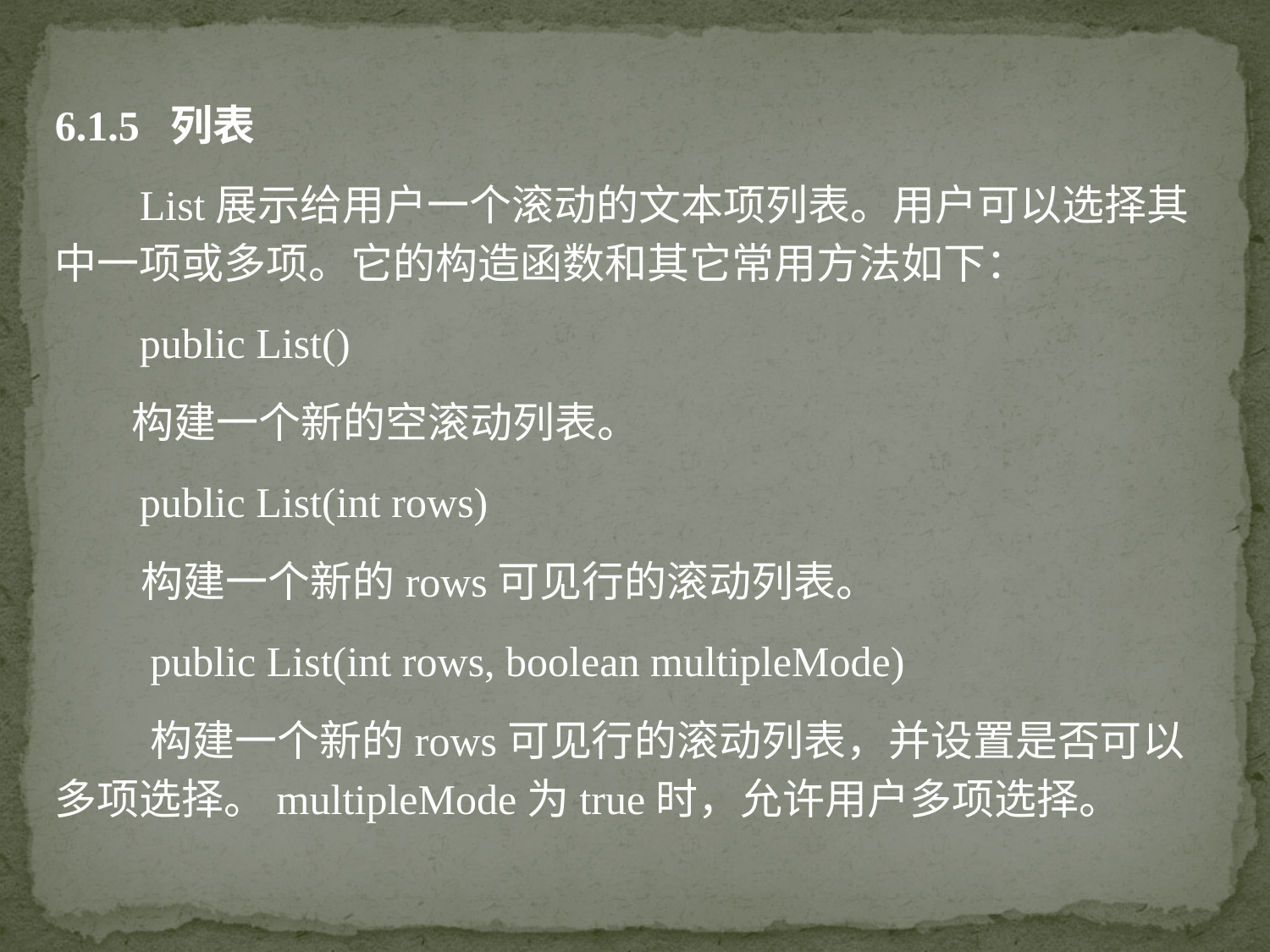

6.1.5  列表
        List展示给用户一个滚动的文本项列表。用户可以选择其中一项或多项。它的构造函数和其它常用方法如下：
        public List()
       构建一个新的空滚动列表。
        public List(int rows)
        构建一个新的rows可见行的滚动列表。
         public List(int rows, boolean multipleMode)
         构建一个新的rows可见行的滚动列表，并设置是否可以多项选择。multipleMode为true时，允许用户多项选择。